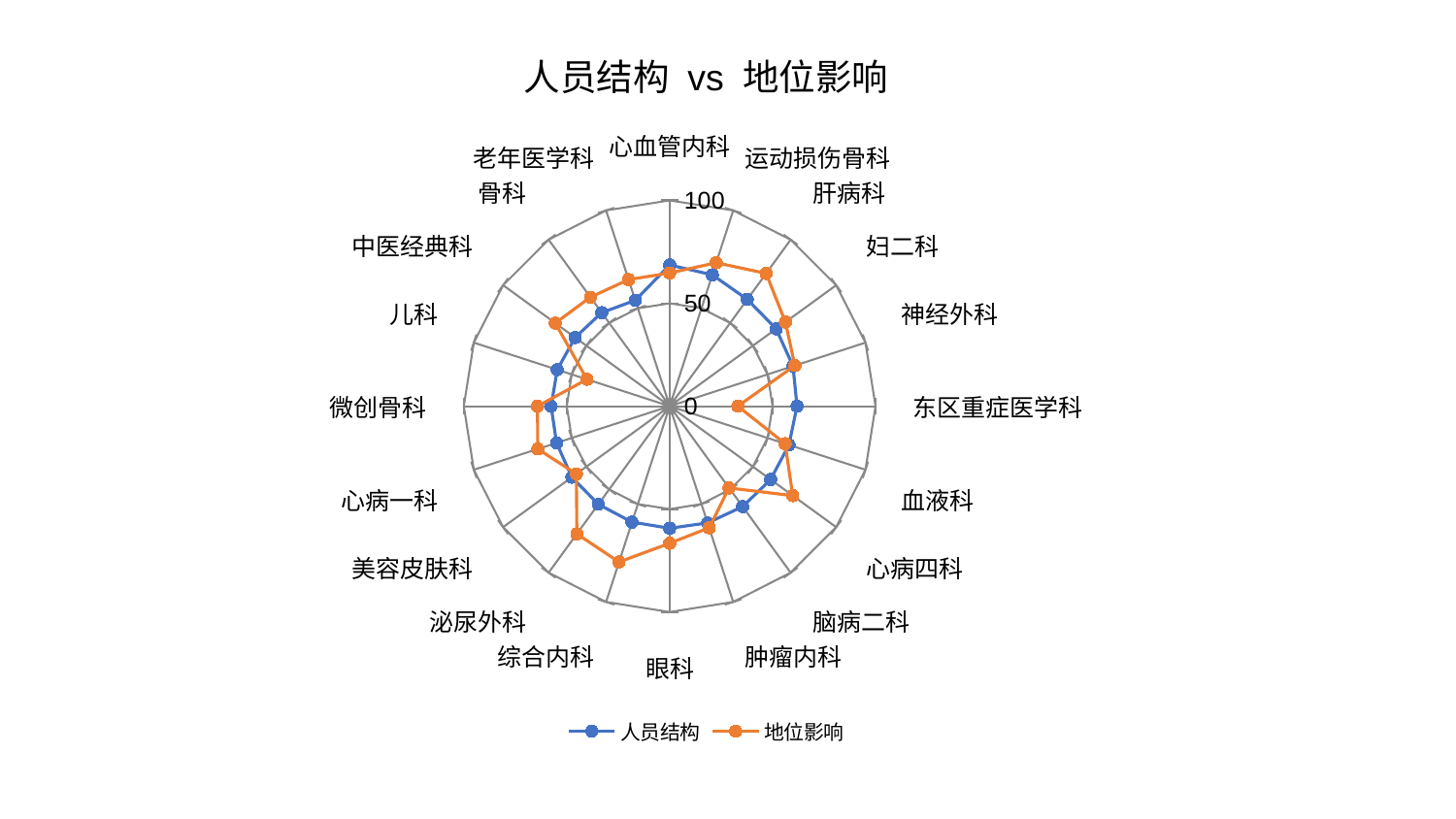

### Chart: 人员结构 vs 地位影响

| Category | 人员结构 | 地位影响 |
|---|---|---|
| 心血管内科 | 68.61442212244741 | 64.70486588405844 |
| 运动损伤骨科 | 67.11376356019247 | 73.27462354651638 |
| 肝病科 | 64.14735606821992 | 79.74504373065048 |
| 妇二科 | 63.94935485272591 | 69.52896617677325 |
| 神经外科 | 63.01182611093675 | 63.951235699107876 |
| 东区重症医学科 | 61.88731854516516 | 33.137374181280876 |
| 血液科 | 60.932941004704865 | 58.965701444009014 |
| 心病四科 | 60.633085401576444 | 73.93945752245568 |
| 脑病二科 | 60.3328232792979 | 49.10834426300764 |
| 肿瘤内科 | 59.65133300111872 | 62.12782462541011 |
| 眼科 | 59.308834838237274 | 66.59927234486295 |
| 综合内科 | 59.243470012895344 | 79.6035475756267 |
| 泌尿外科 | 58.92482128217952 | 76.70873309524377 |
| 美容皮肤科 | 58.71924187054746 | 55.990602448051774 |
| 心病一科 | 57.76261880230392 | 67.37608292896364 |
| 微创骨科 | 57.592125064467545 | 64.20417684142794 |
| 儿科 | 57.40997198331998 | 42.2129804523276 |
| 中医经典科 | 56.776863513622786 | 68.680169804141 |
| 骨科 | 56.193512596878605 | 65.47691933310065 |
| 老年医学科 | 54.083083511750246 | 64.66892694878361 |
52